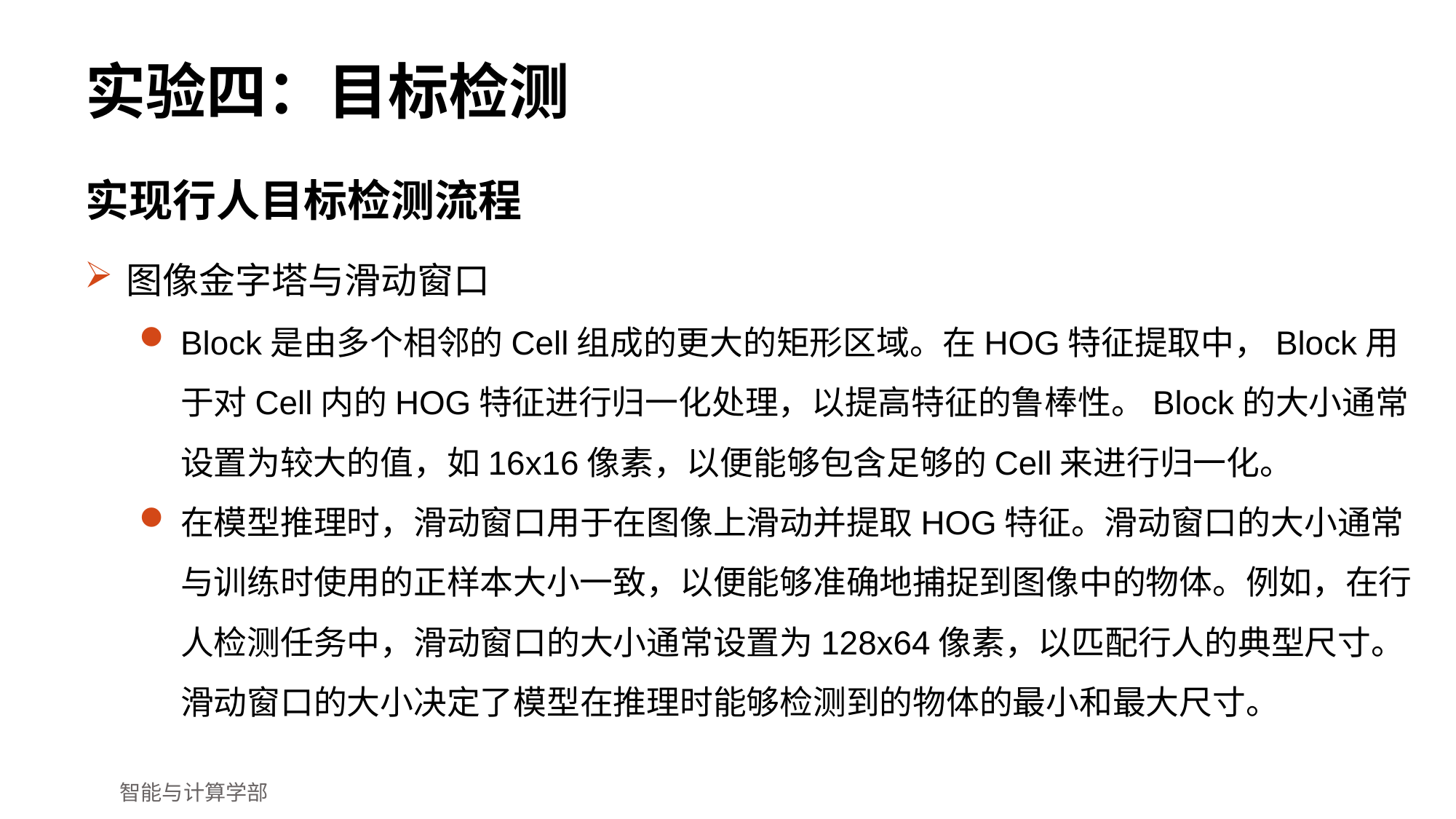

# 实验四：目标检测
实现行人目标检测流程
图像金字塔与滑动窗口
Block是由多个相邻的Cell组成的更大的矩形区域。在HOG特征提取中，Block用于对Cell内的HOG特征进行归一化处理，以提高特征的鲁棒性。Block的大小通常设置为较大的值，如16x16像素，以便能够包含足够的Cell来进行归一化。
在模型推理时，滑动窗口用于在图像上滑动并提取HOG特征。滑动窗口的大小通常与训练时使用的正样本大小一致，以便能够准确地捕捉到图像中的物体。例如，在行人检测任务中，滑动窗口的大小通常设置为128x64像素，以匹配行人的典型尺寸。滑动窗口的大小决定了模型在推理时能够检测到的物体的最小和最大尺寸。

31
智能与计算学部